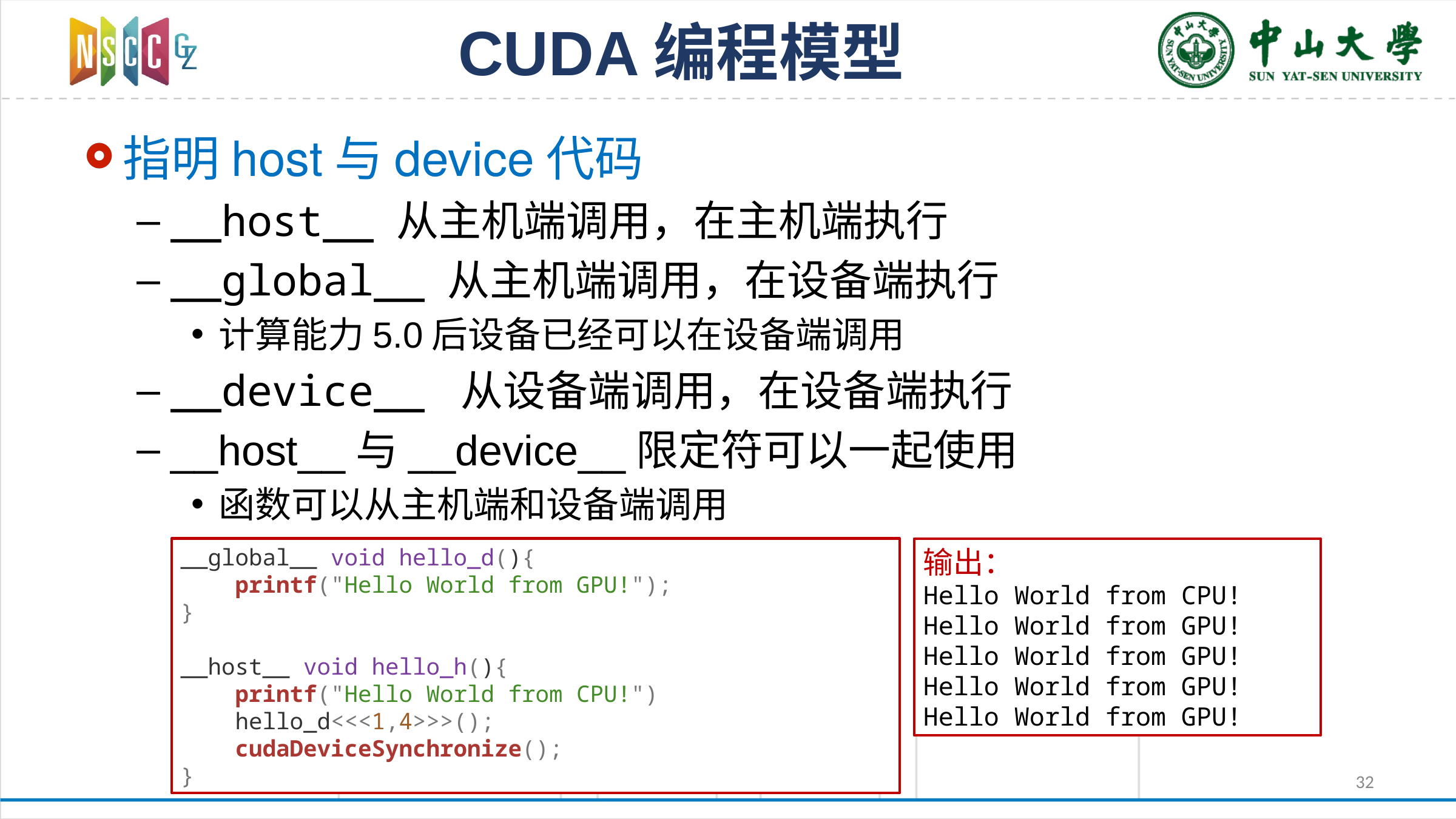

# CUDA编程模型
指明host与device代码
__host__ 从主机端调用，在主机端执行
__global__ 从主机端调用，在设备端执行
计算能力5.0后设备已经可以在设备端调用
__device__ 从设备端调用，在设备端执行
__host__与__device__限定符可以一起使用
函数可以从主机端和设备端调用
__global__ void hello_d(){
    printf("Hello World from GPU!");
}
__host__ void hello_h(){
    printf("Hello World from CPU!")
    hello_d<<<1,4>>>();
    cudaDeviceSynchronize();
}
输出：
Hello World from CPU!
Hello World from GPU!
Hello World from GPU!
Hello World from GPU!
Hello World from GPU!
32